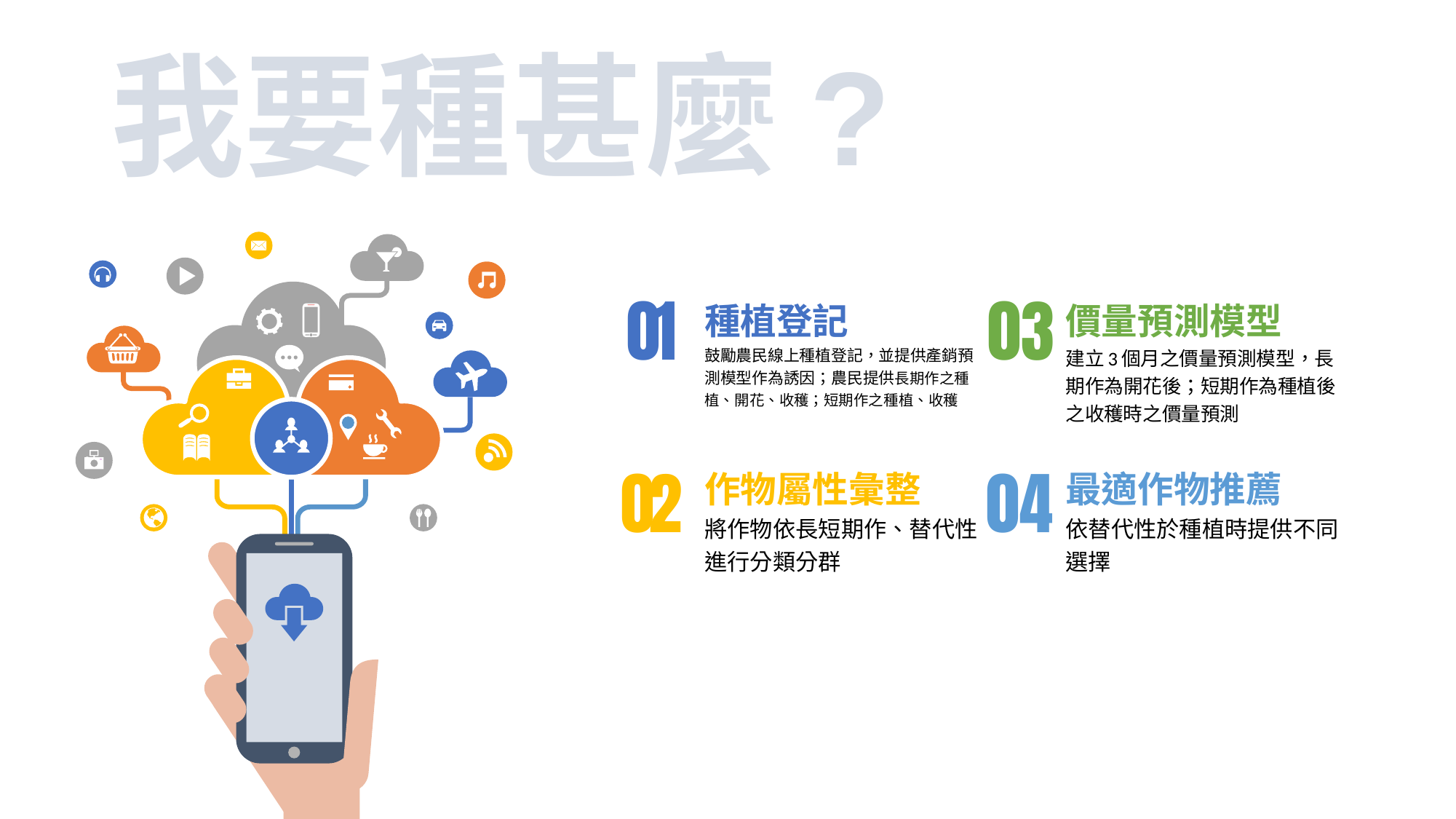

# 我要種甚麼?

01
03
種植登記
鼓勵農民線上種植登記，並提供產銷預測模型作為誘因；農民提供長期作之種植、開花、收穫；短期作之種植、收穫
價量預測模型
建立3個月之價量預測模型，長期作為開花後；短期作為種植後之收穫時之價量預測
02
04
作物屬性彙整
將作物依長短期作、替代性進行分類分群
最適作物推薦
依替代性於種植時提供不同選擇